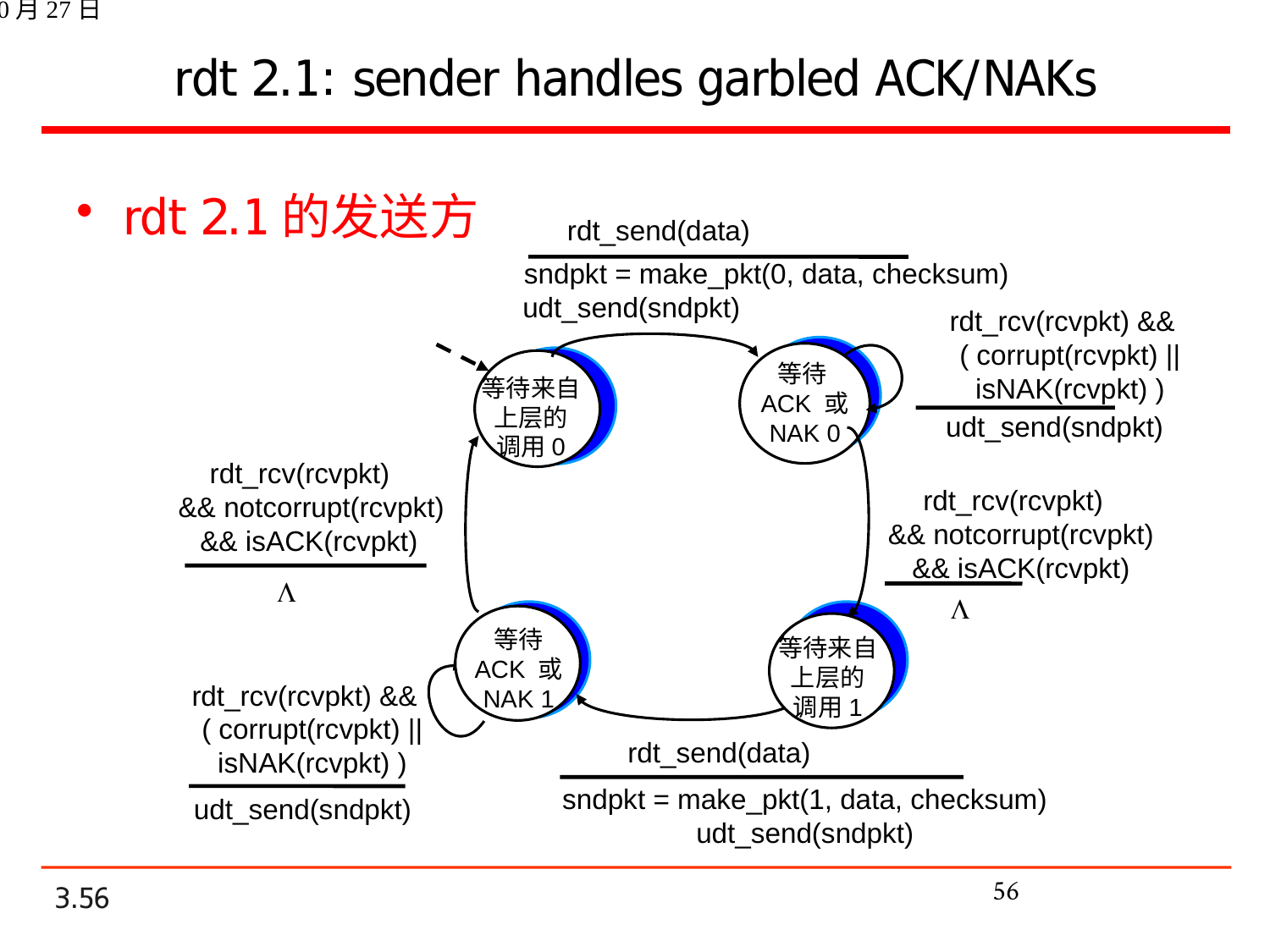

# rdt 2.1: sender handles garbled ACK/NAKs
rdt 2.1的发送方
rdt_send(data)
sndpkt = make_pkt(0, data, checksum)
udt_send(sndpkt)

rdt_rcv(rcvpkt) &&
( corrupt(rcvpkt) ||
isNAK(rcvpkt) )

等待
ACK 或 NAK 0

等待来自
上层的
调用0
udt_send(sndpkt)

rdt_rcv(rcvpkt)
&& notcorrupt(rcvpkt)
&& isACK(rcvpkt)
rdt_rcv(rcvpkt)
&& notcorrupt(rcvpkt)
&& isACK(rcvpkt)

Λ

Λ

等待
ACK 或 NAK 1

等待来自
上层的
调用1

rdt_rcv(rcvpkt) &&
( corrupt(rcvpkt) ||
isNAK(rcvpkt) )

rdt_send(data)
sndpkt = make_pkt(1, data, checksum)
udt_send(sndpkt)

udt_send(sndpkt)

56
2020年10月27日